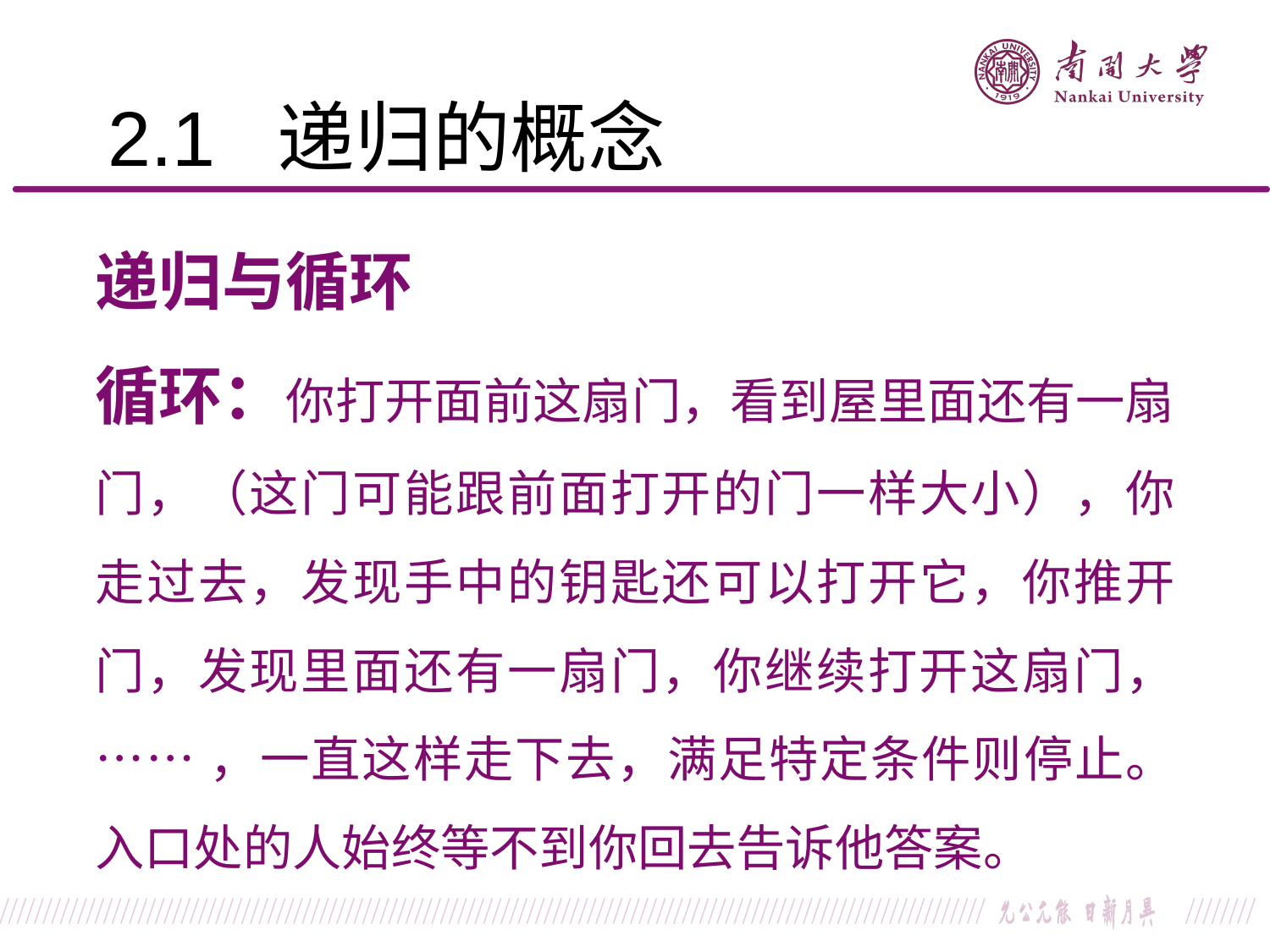

2.1  递归的概念
递归与循环
循环：你打开面前这扇门，看到屋里面还有一扇门，（这门可能跟前面打开的门一样大小），你走过去，发现手中的钥匙还可以打开它，你推开门，发现里面还有一扇门，你继续打开这扇门，…… ，一直这样走下去，满足特定条件则停止。 入口处的人始终等不到你回去告诉他答案。